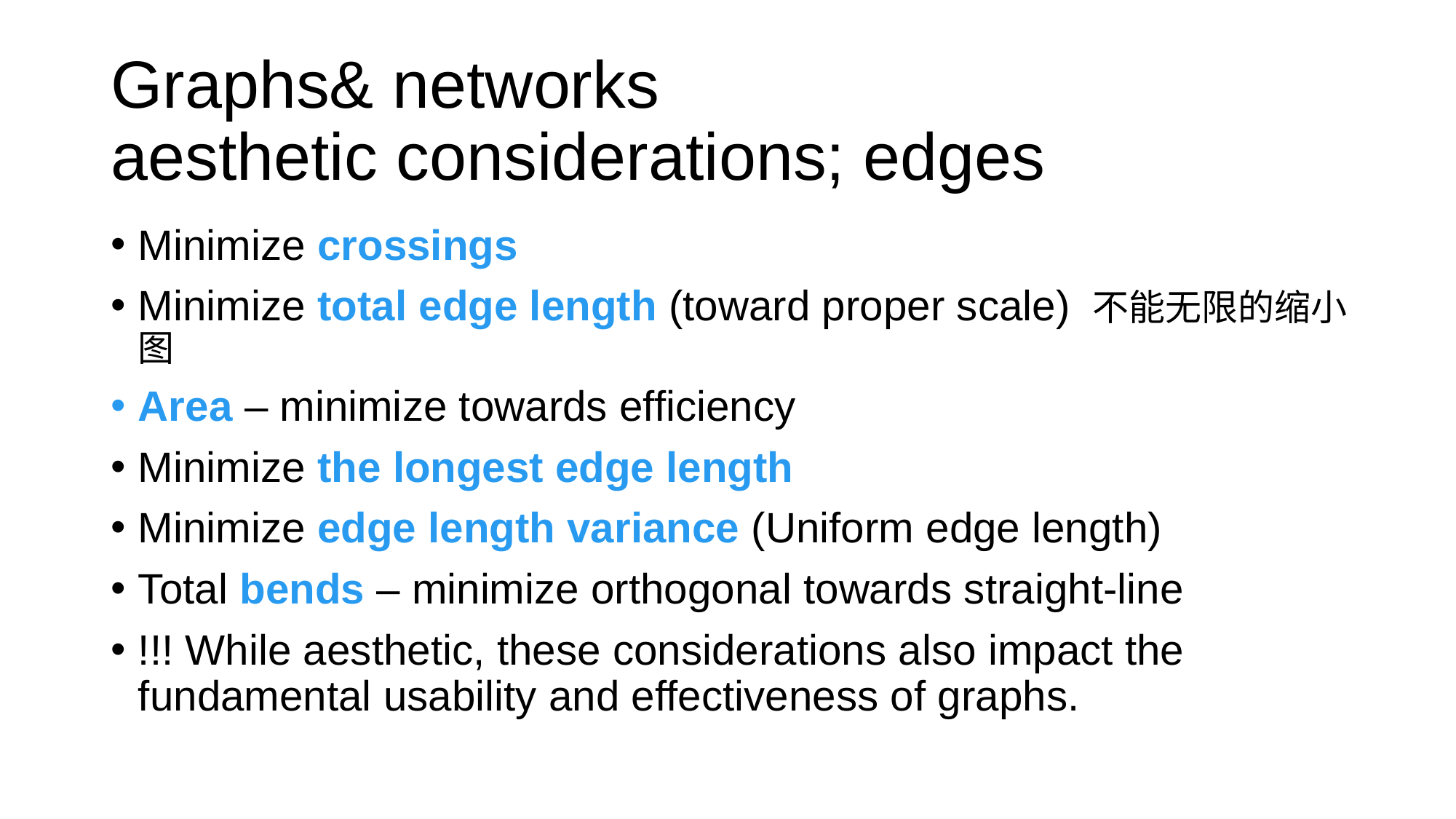

# Graphs& networks aesthetic considerations; edges
Minimize crossings
Minimize total edge length (toward proper scale) 不能无限的缩小图
Area – minimize towards efficiency
Minimize the longest edge length
Minimize edge length variance (Uniform edge length)
Total bends – minimize orthogonal towards straight-line
!!! While aesthetic, these considerations also impact the fundamental usability and effectiveness of graphs.